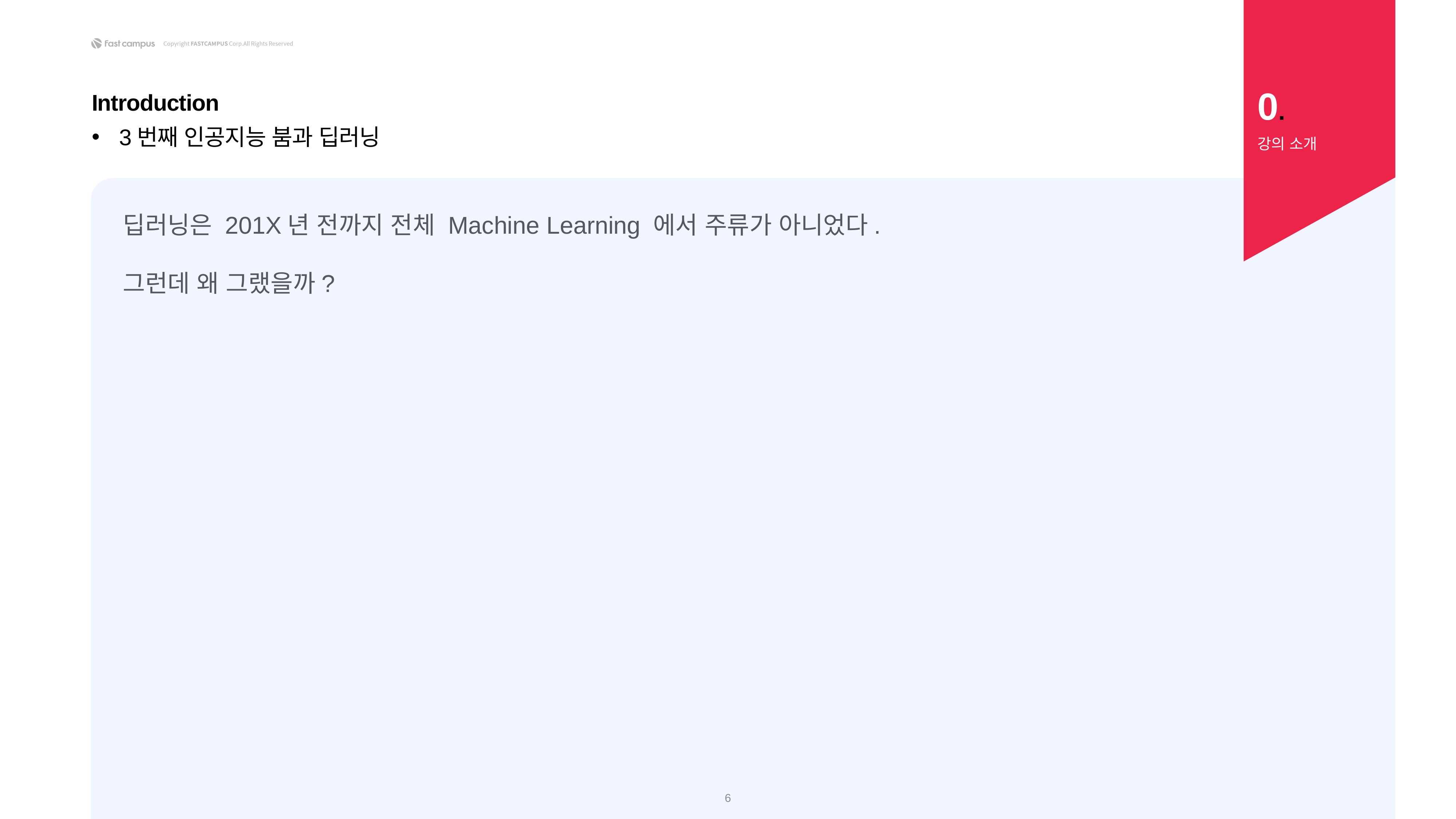

0.
Introduction
3번째 인공지능 붐과 딥러닝
강의 소개
딥러닝은 201X년 전까지 전체 Machine Learning 에서 주류가 아니었다.

그런데 왜 그랬을까?

6